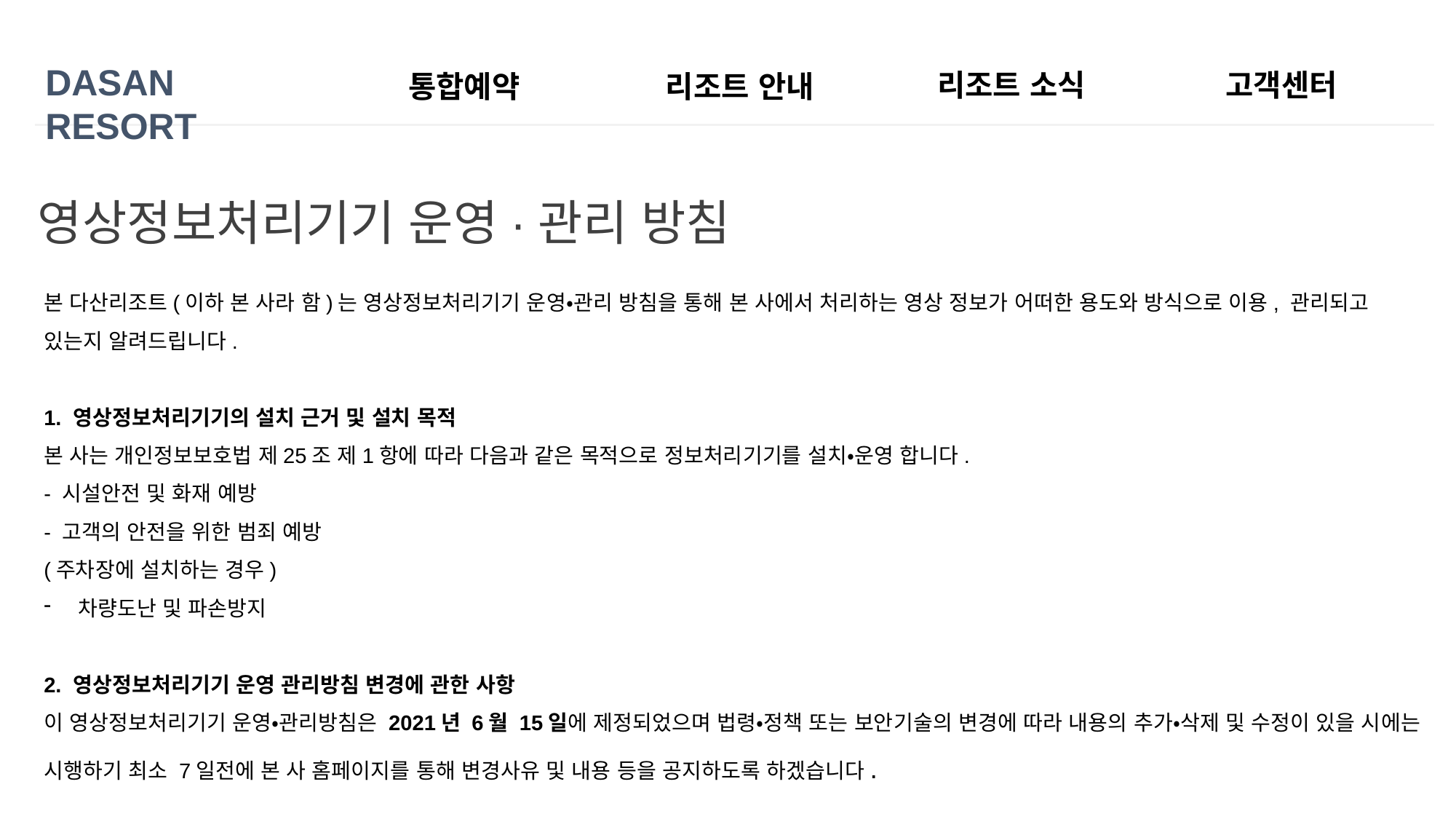

DASAN RESORT
고객센터
리조트 소식
통합예약
리조트 안내
영상정보처리기기 운영·관리 방침
본 다산리조트(이하 본 사라 함)는 영상정보처리기기 운영•관리 방침을 통해 본 사에서 처리하는 영상 정보가 어떠한 용도와 방식으로 이용, 관리되고 있는지 알려드립니다.

1. 영상정보처리기기의 설치 근거 및 설치 목적
본 사는 개인정보보호법 제25조 제1항에 따라 다음과 같은 목적으로 정보처리기기를 설치•운영 합니다.
- 시설안전 및 화재 예방
- 고객의 안전을 위한 범죄 예방
(주차장에 설치하는 경우)
차량도난 및 파손방지

2. 영상정보처리기기 운영 관리방침 변경에 관한 사항
이 영상정보처리기기 운영•관리방침은 2021년 6월 15일에 제정되었으며 법령•정책 또는 보안기술의 변경에 따라 내용의 추가•삭제 및 수정이 있을 시에는 시행하기 최소 7일전에 본 사 홈페이지를 통해 변경사유 및 내용 등을 공지하도록 하겠습니다.